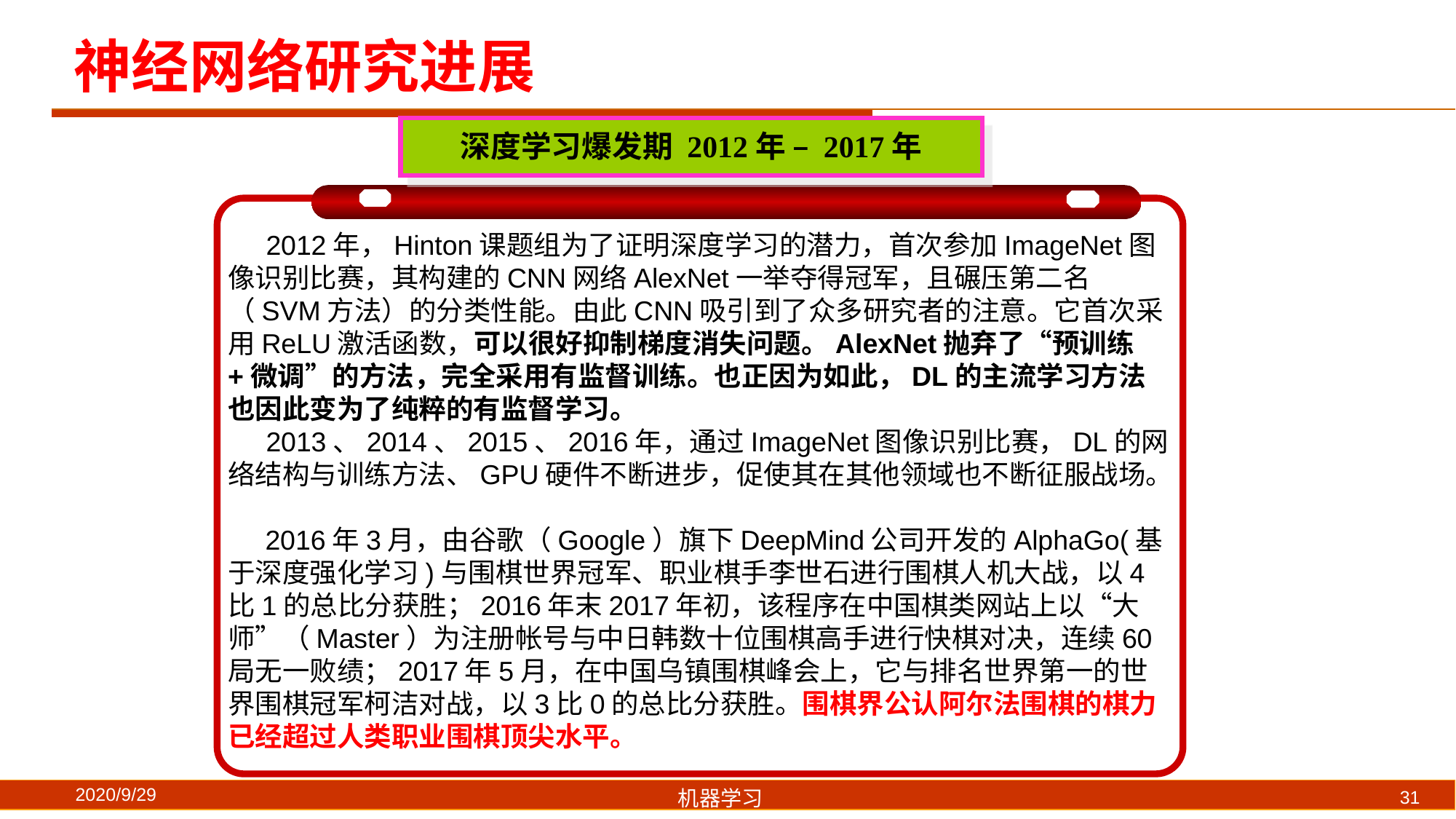

# 神经网络研究进展
深度学习爆发期 2012年 – 2017年

     2012年，Hinton课题组为了证明深度学习的潜力，首次参加ImageNet图像识别比赛，其构建的CNN网络AlexNet一举夺得冠军，且碾压第二名（SVM方法）的分类性能。由此CNN吸引到了众多研究者的注意。它首次采用ReLU激活函数，可以很好抑制梯度消失问题。AlexNet抛弃了“预训练+微调”的方法，完全采用有监督训练。也正因为如此，DL的主流学习方法也因此变为了纯粹的有监督学习。
     2013、2014、2015、2016年，通过ImageNet图像识别比赛，DL的网络结构与训练方法、GPU硬件不断进步，促使其在其他领域也不断征服战场。
     2016年3月，由谷歌（Google）旗下DeepMind公司开发的AlphaGo(基于深度强化学习)与围棋世界冠军、职业棋手李世石进行围棋人机大战，以4比1的总比分获胜；2016年末2017年初，该程序在中国棋类网站上以“大师”（Master）为注册帐号与中日韩数十位围棋高手进行快棋对决，连续60局无一败绩；2017年5月，在中国乌镇围棋峰会上，它与排名世界第一的世界围棋冠军柯洁对战，以3比0的总比分获胜。围棋界公认阿尔法围棋的棋力已经超过人类职业围棋顶尖水平。
31
2020/9/29